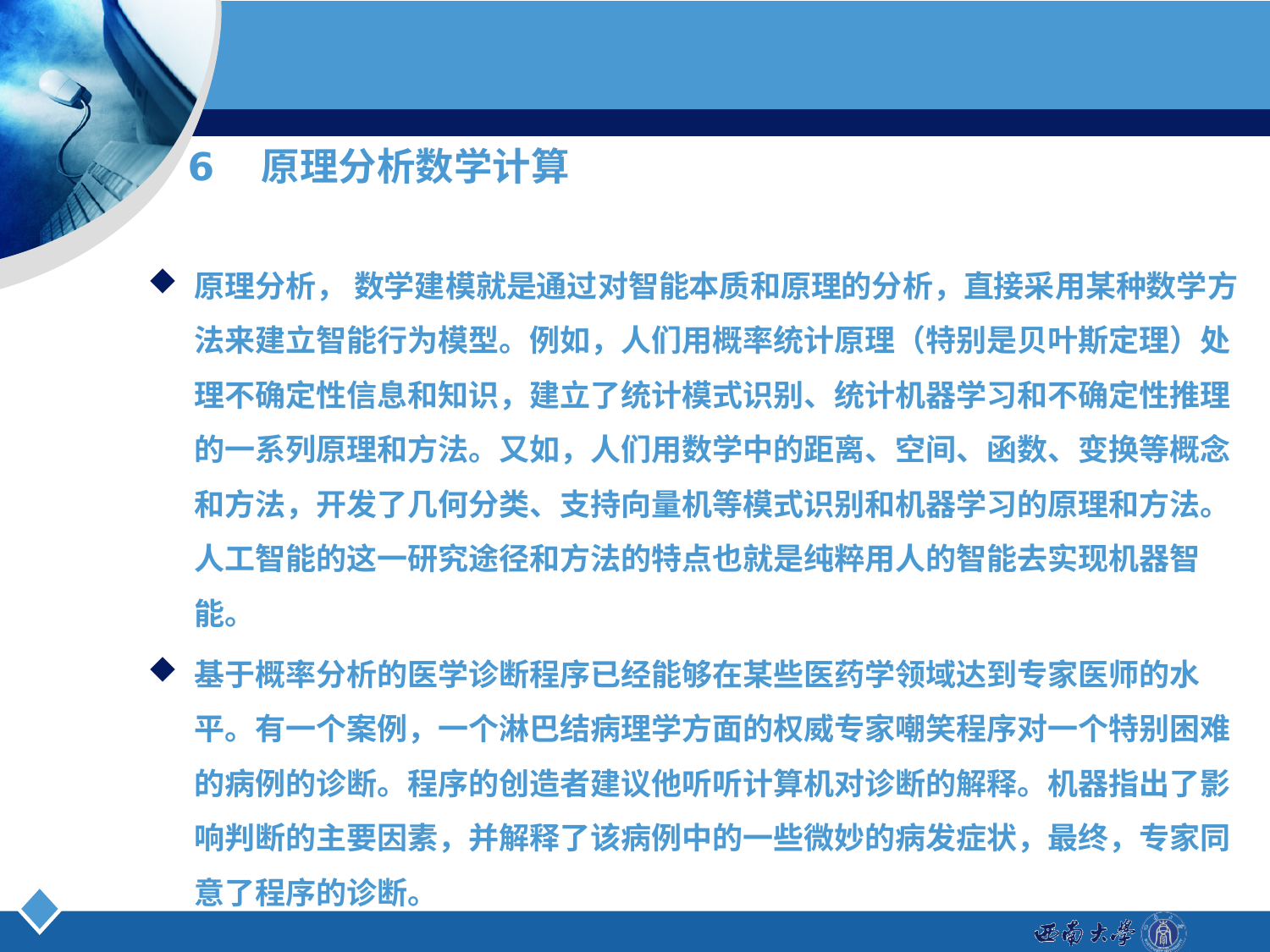

6　原理分析数学计算

原理分析， 数学建模就是通过对智能本质和原理的分析，直接采用某种数学方法来建立智能行为模型。例如，人们用概率统计原理（特别是贝叶斯定理）处理不确定性信息和知识，建立了统计模式识别、统计机器学习和不确定性推理的一系列原理和方法。又如，人们用数学中的距离、空间、函数、变换等概念和方法，开发了几何分类、支持向量机等模式识别和机器学习的原理和方法。人工智能的这一研究途径和方法的特点也就是纯粹用人的智能去实现机器智能。
基于概率分析的医学诊断程序已经能够在某些医药学领域达到专家医师的水平。有一个案例，一个淋巴结病理学方面的权威专家嘲笑程序对一个特别困难的病例的诊断。程序的创造者建议他听听计算机对诊断的解释。机器指出了影响判断的主要因素，并解释了该病例中的一些微妙的病发症状，最终，专家同意了程序的诊断。